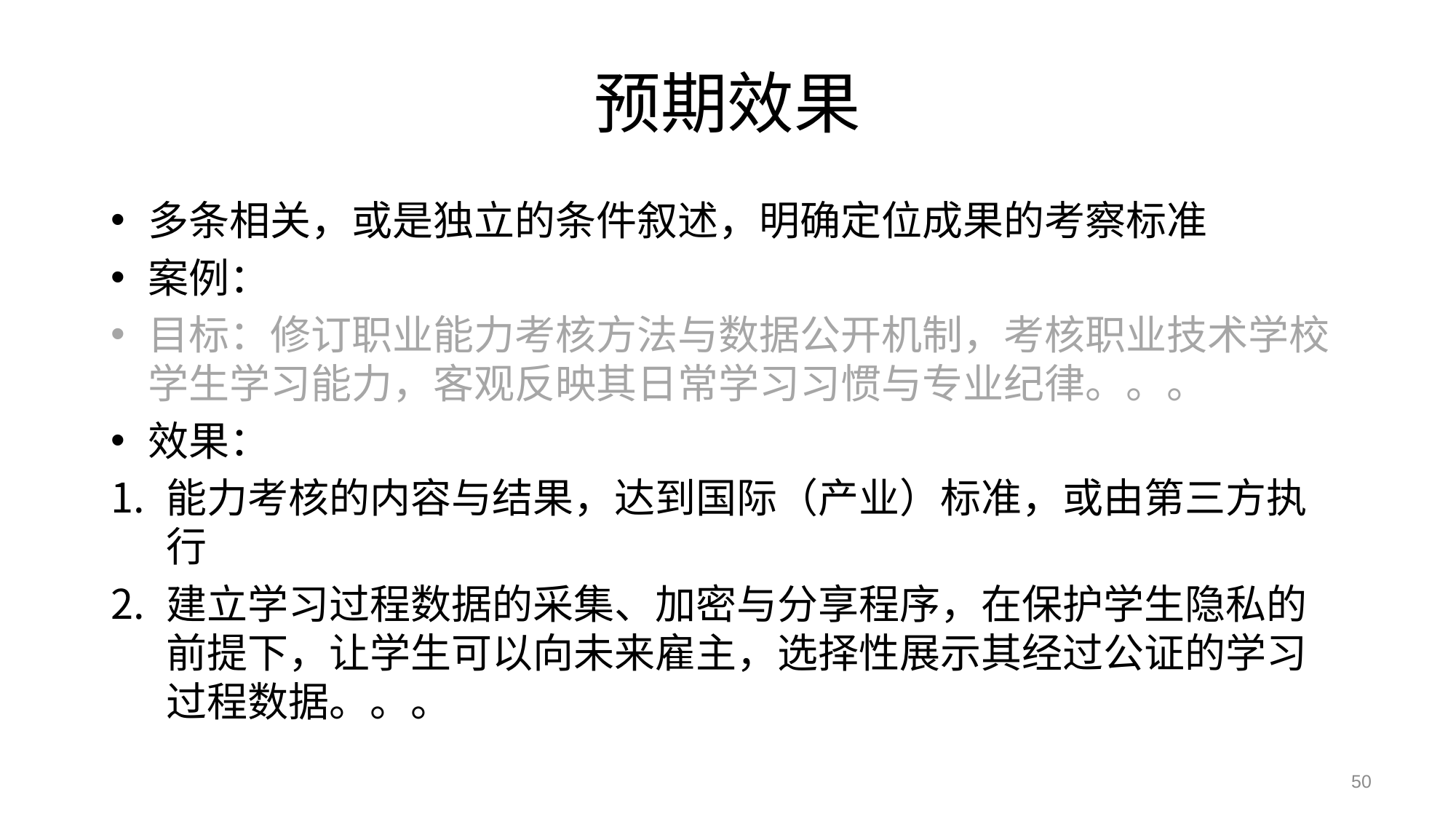

# 预期效果
多条相关，或是独立的条件叙述，明确定位成果的考察标准
案例：
目标：修订职业能力考核方法与数据公开机制，考核职业技术学校学生学习能力，客观反映其日常学习习惯与专业纪律。。。
效果：
能力考核的内容与结果，达到国际（产业）标准，或由第三方执行
建立学习过程数据的采集、加密与分享程序，在保护学生隐私的前提下，让学生可以向未来雇主，选择性展示其经过公证的学习过程数据。。。

50